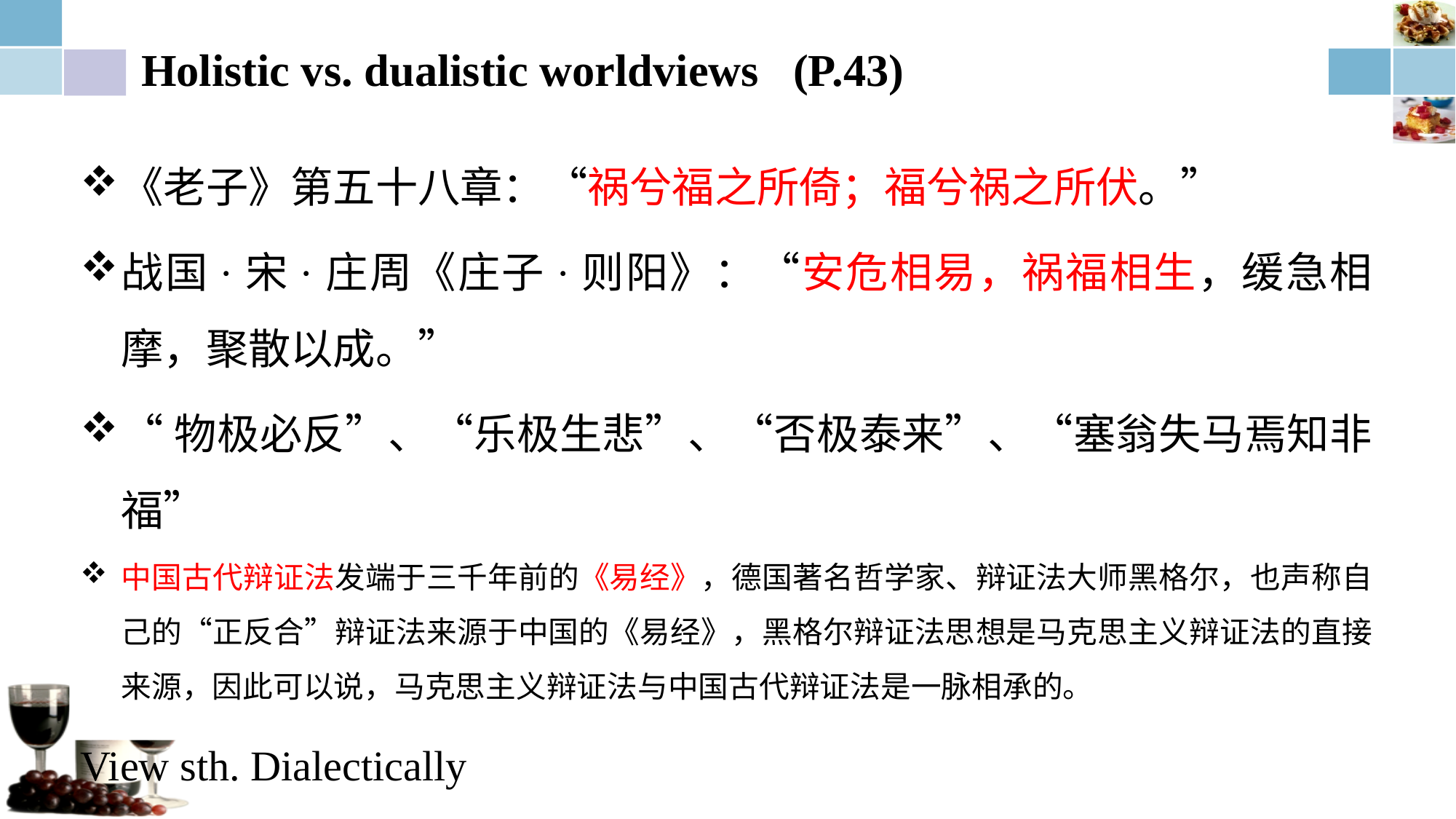

# Holistic vs. dualistic worldviews   (P.43)
《老子》第五十八章：“祸兮福之所倚；福兮祸之所伏。”
战国·宋·庄周《庄子·则阳》：“安危相易，祸福相生，缓急相摩，聚散以成。”
“物极必反”、“乐极生悲”、“否极泰来”、“塞翁失马焉知非福”
中国古代辩证法发端于三千年前的《易经》，德国著名哲学家、辩证法大师黑格尔，也声称自己的“正反合”辩证法来源于中国的《易经》，黑格尔辩证法思想是马克思主义辩证法的直接来源，因此可以说，马克思主义辩证法与中国古代辩证法是一脉相承的。
View sth. Dialectically